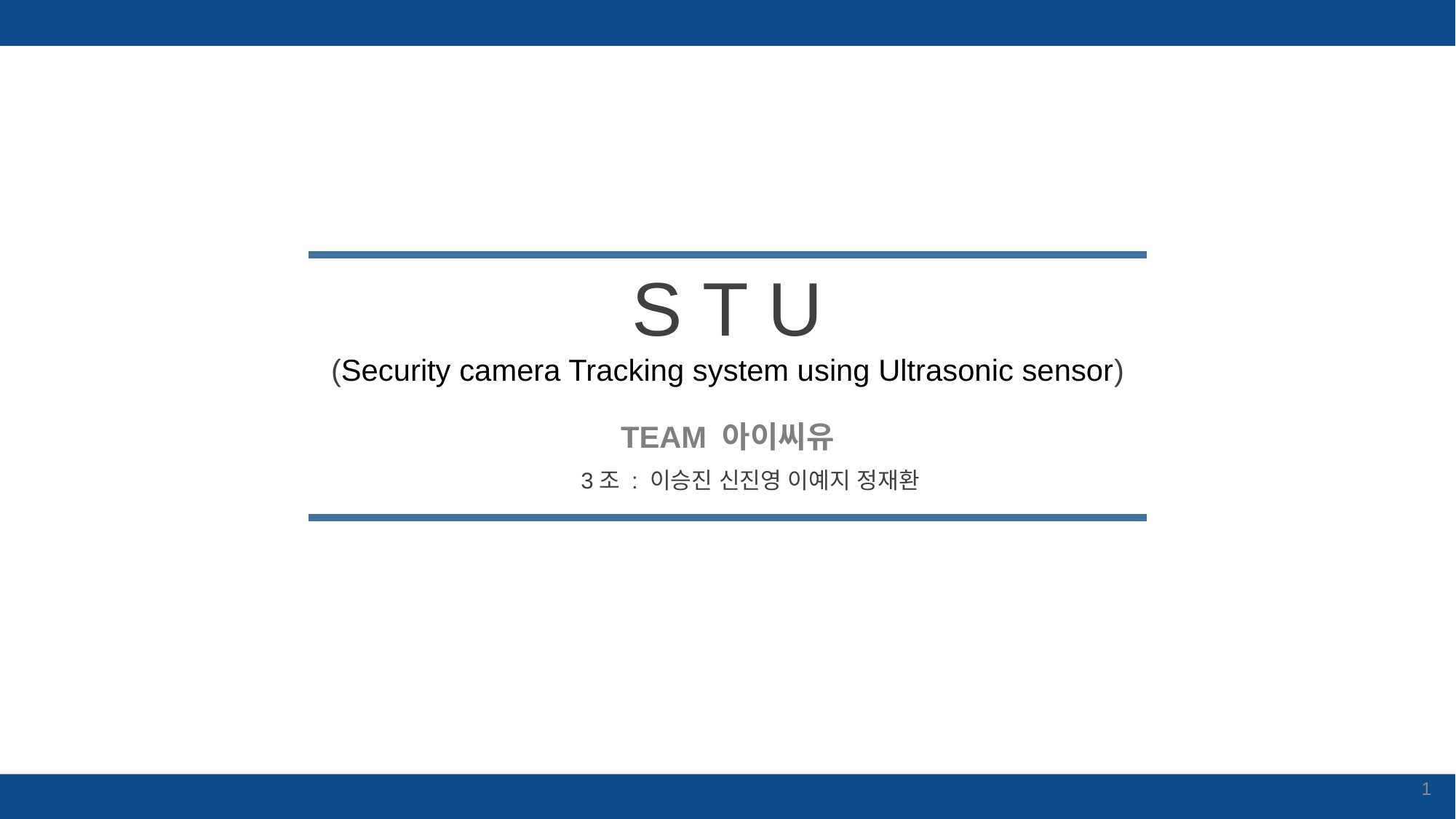

S T U
(Security camera Tracking system using Ultrasonic sensor)
TEAM 아이씨유
3조 : 이승진 신진영 이예지 정재환
1